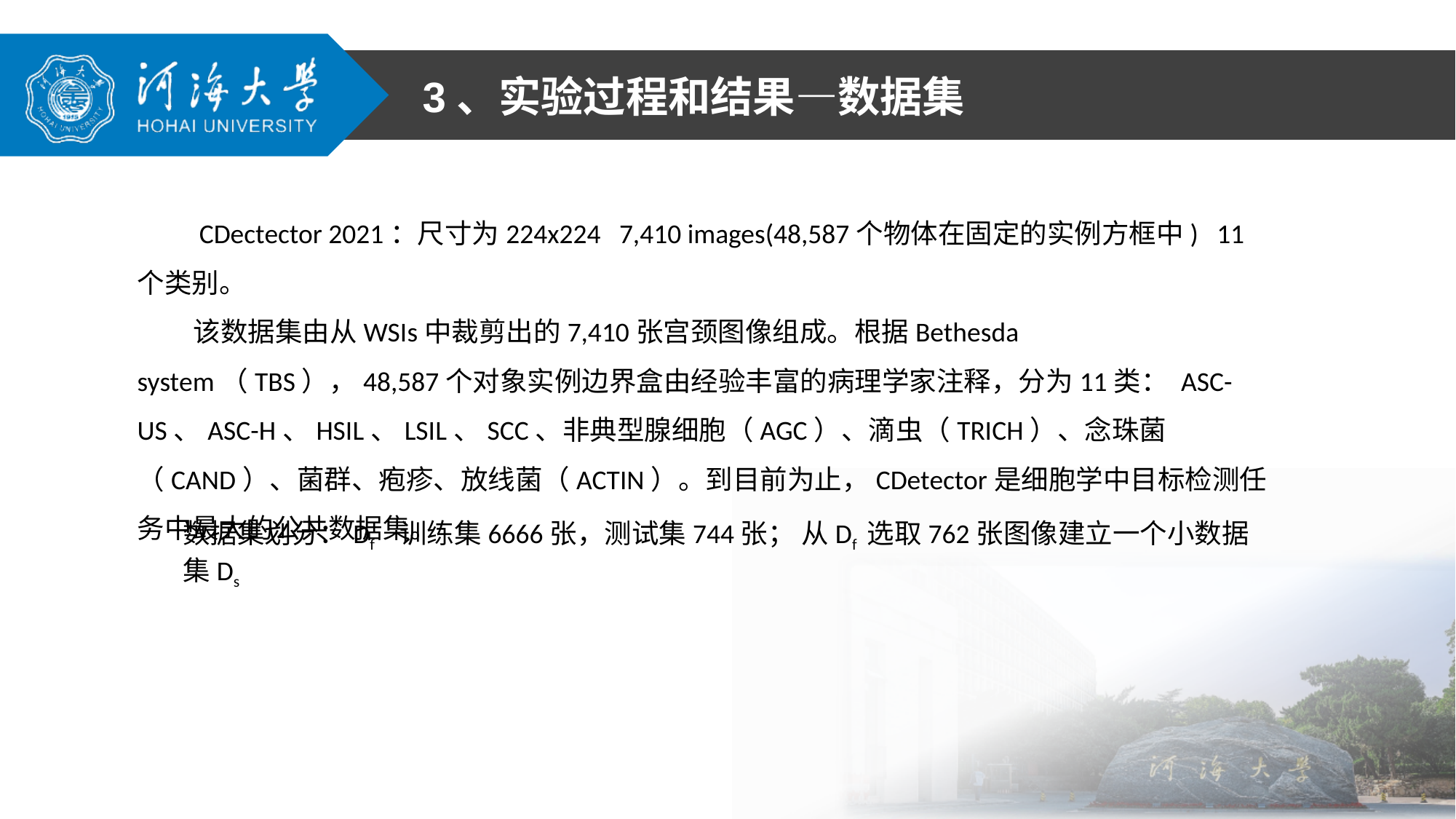

3、实验过程和结果—数据集
          CDectector 2021：尺寸为224x224   7,410 images(48,587个物体在固定的实例方框中)   11个类别。
        该数据集由从WSIs中裁剪出的7,410张宫颈图像组成。根据Bethesda system（TBS），48,587个对象实例边界盒由经验丰富的病理学家注释，分为11类： ASC-US、ASC-H、HSIL、LSIL、SCC、非典型腺细胞（AGC）、滴虫（TRICH）、念珠菌（CAND）、菌群、疱疹、放线菌（ACTIN）。到目前为止，CDetector是细胞学中目标检测任务中最大的公共数据集。
数据集划分：Df     训练集6666张，测试集744张； 从Df 选取762张图像建立一个小数据集Ds